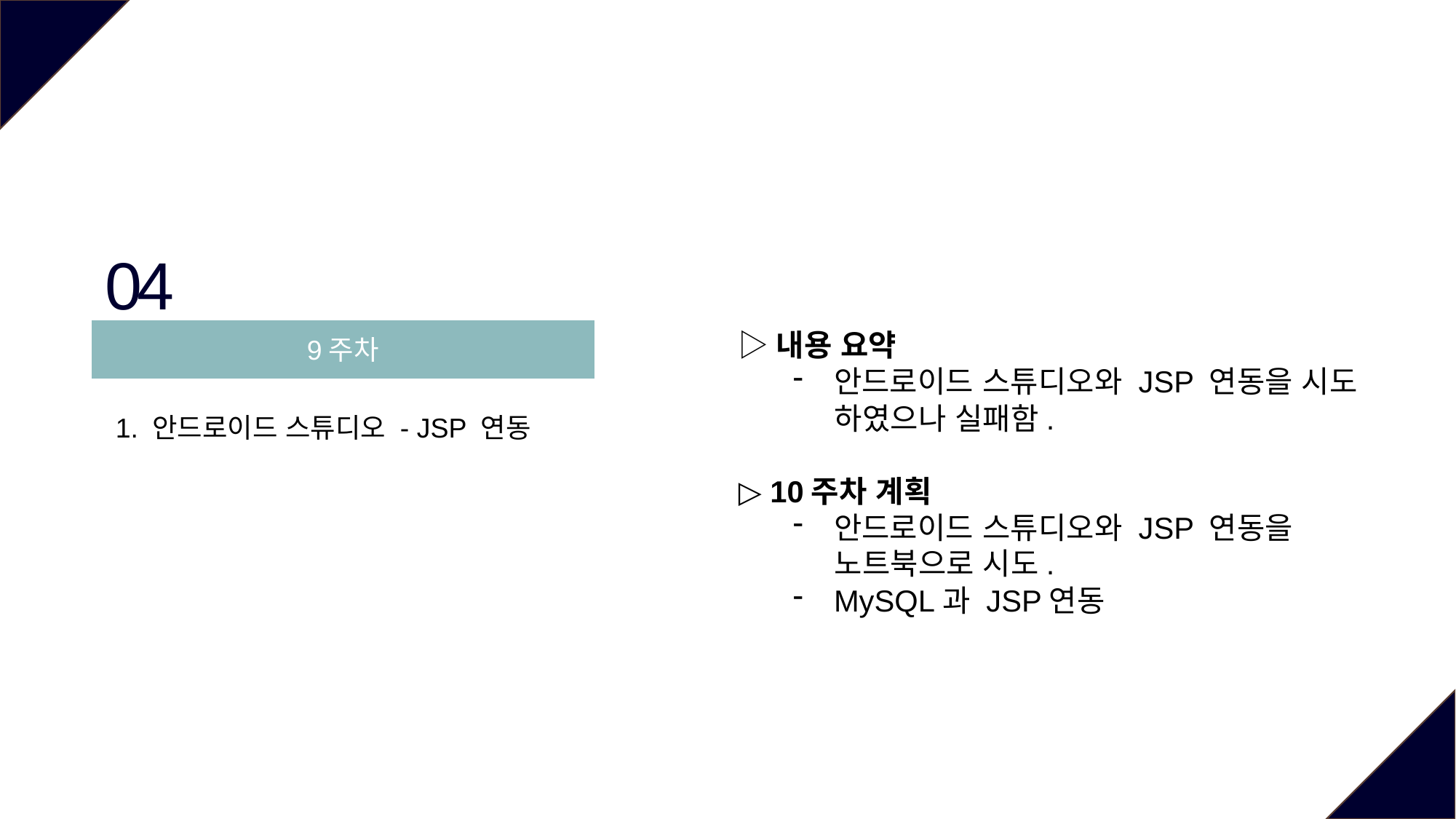

04
9주차
▷내용 요약
안드로이드 스튜디오와 JSP 연동을 시도
    하였으나 실패함.

▷ 10주차 계획
안드로이드 스튜디오와 JSP 연동을
    노트북으로 시도.
MySQL과 JSP연동
1. 안드로이드 스튜디오 - JSP 연동